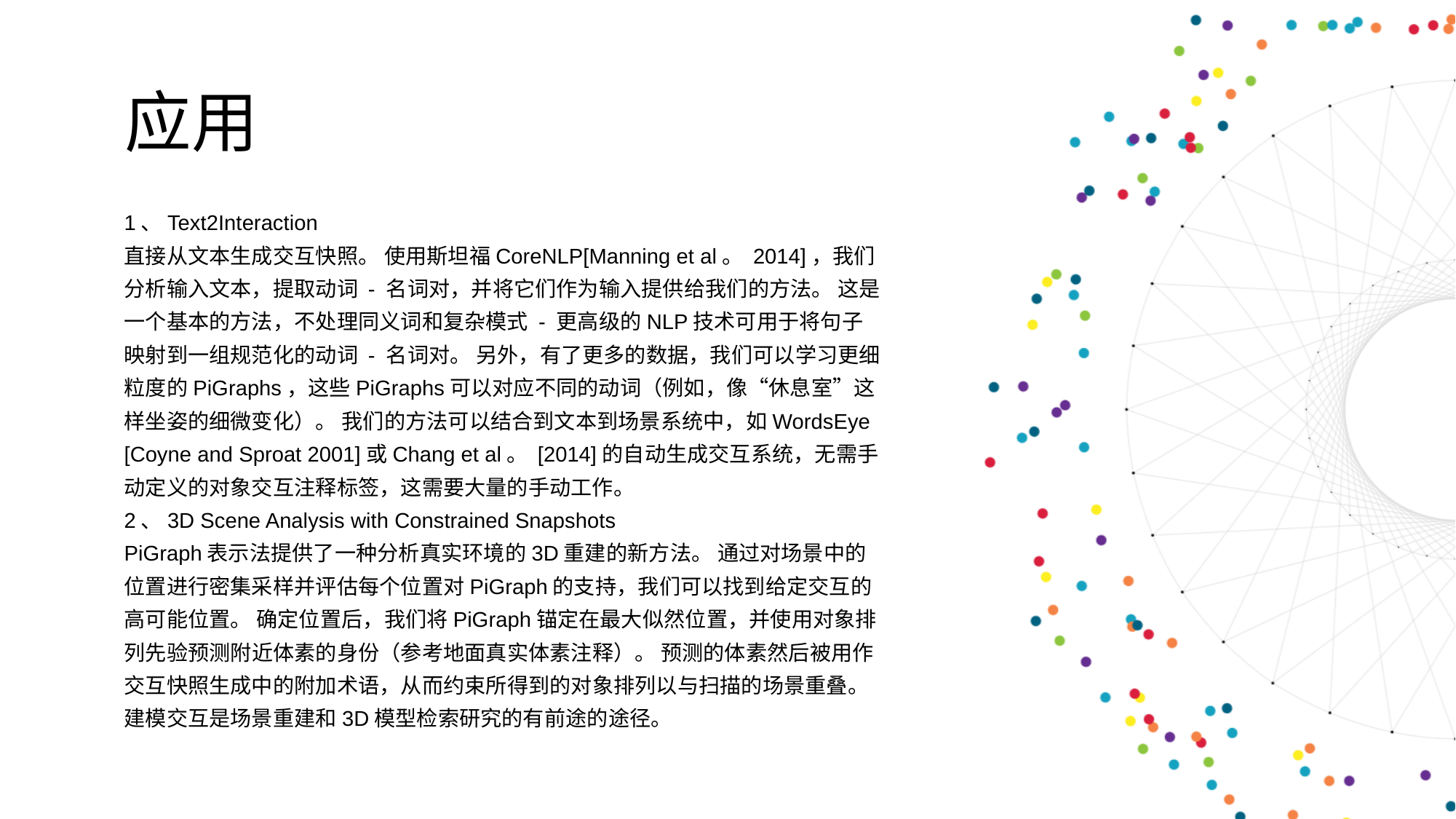

应用
1、Text2Interaction
直接从文本生成交互快照。 使用斯坦福CoreNLP[Manning et al。 2014]，我们分析输入文本，提取动词 - 名词对，并将它们作为输入提供给我们的方法。 这是一个基本的方法，不处理同义词和复杂模式 - 更高级的NLP技术可用于将句子映射到一组规范化的动词 - 名词对。 另外，有了更多的数据，我们可以学习更细粒度的PiGraphs，这些PiGraphs可以对应不同的动词（例如，像“休息室”这样坐姿的细微变化）。 我们的方法可以结合到文本到场景系统中，如WordsEye [Coyne and Sproat 2001]或Chang et al。 [2014]的自动生成交互系统，无需手动定义的对象交互注释标签，这需要大量的手动工作。
2、3D Scene Analysis with Constrained Snapshots
PiGraph表示法提供了一种分析真实环境的3D重建的新方法。 通过对场景中的位置进行密集采样并评估每个位置对PiGraph的支持，我们可以找到给定交互的高可能位置。 确定位置后，我们将PiGraph锚定在最大似然位置，并使用对象排列先验预测附近体素的身份（参考地面真实体素注释）。 预测的体素然后被用作交互快照生成中的附加术语，从而约束所得到的对象排列以与扫描的场景重叠。 建模交互是场景重建和3D模型检索研究的有前途的途径。